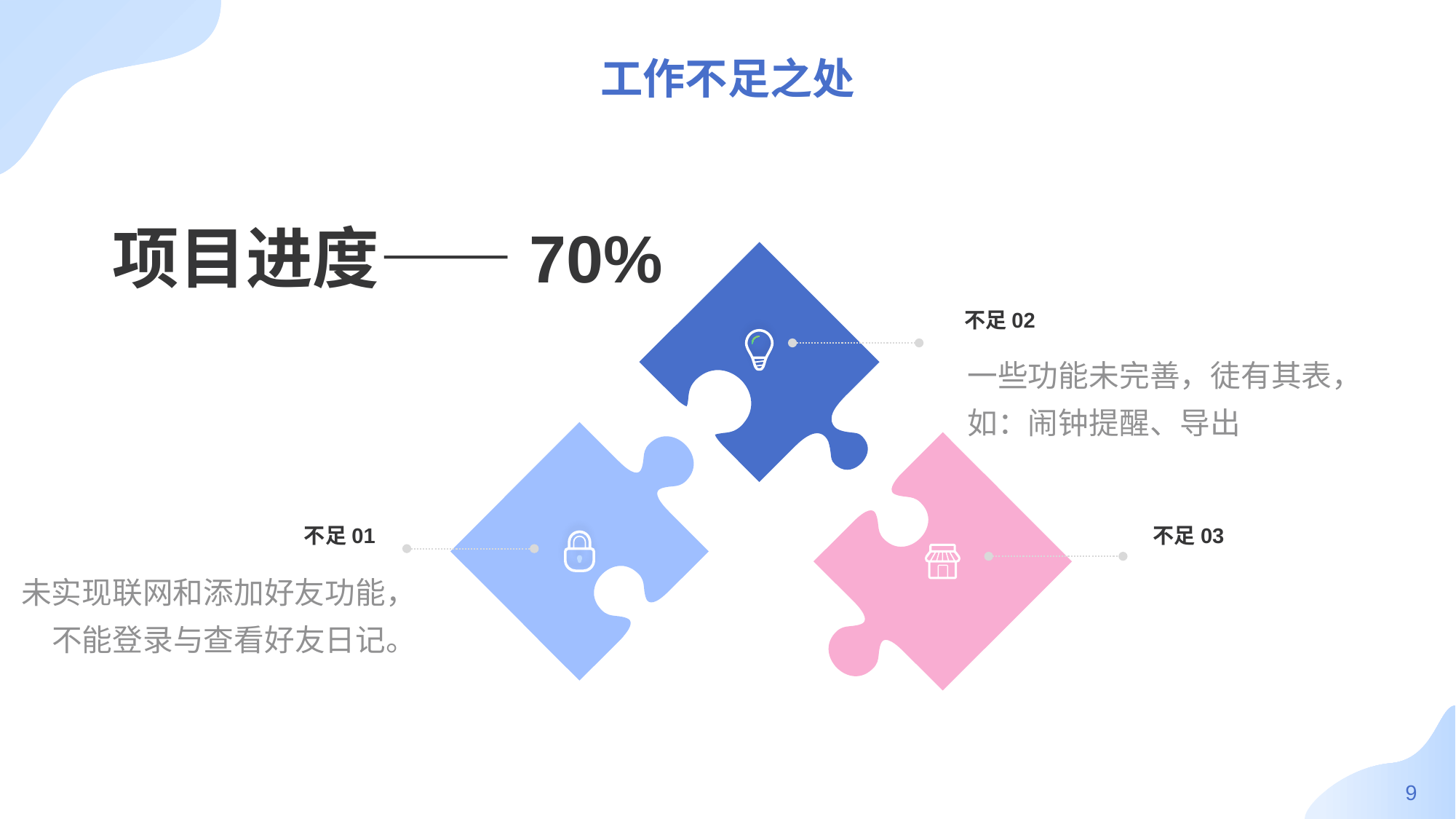

工作不足之处
项目进度——70%

不足02
一些功能未完善，徒有其表，如：闹钟提醒、导出

不足01
不足03
未实现联网和添加好友功能，不能登录与查看好友日记。